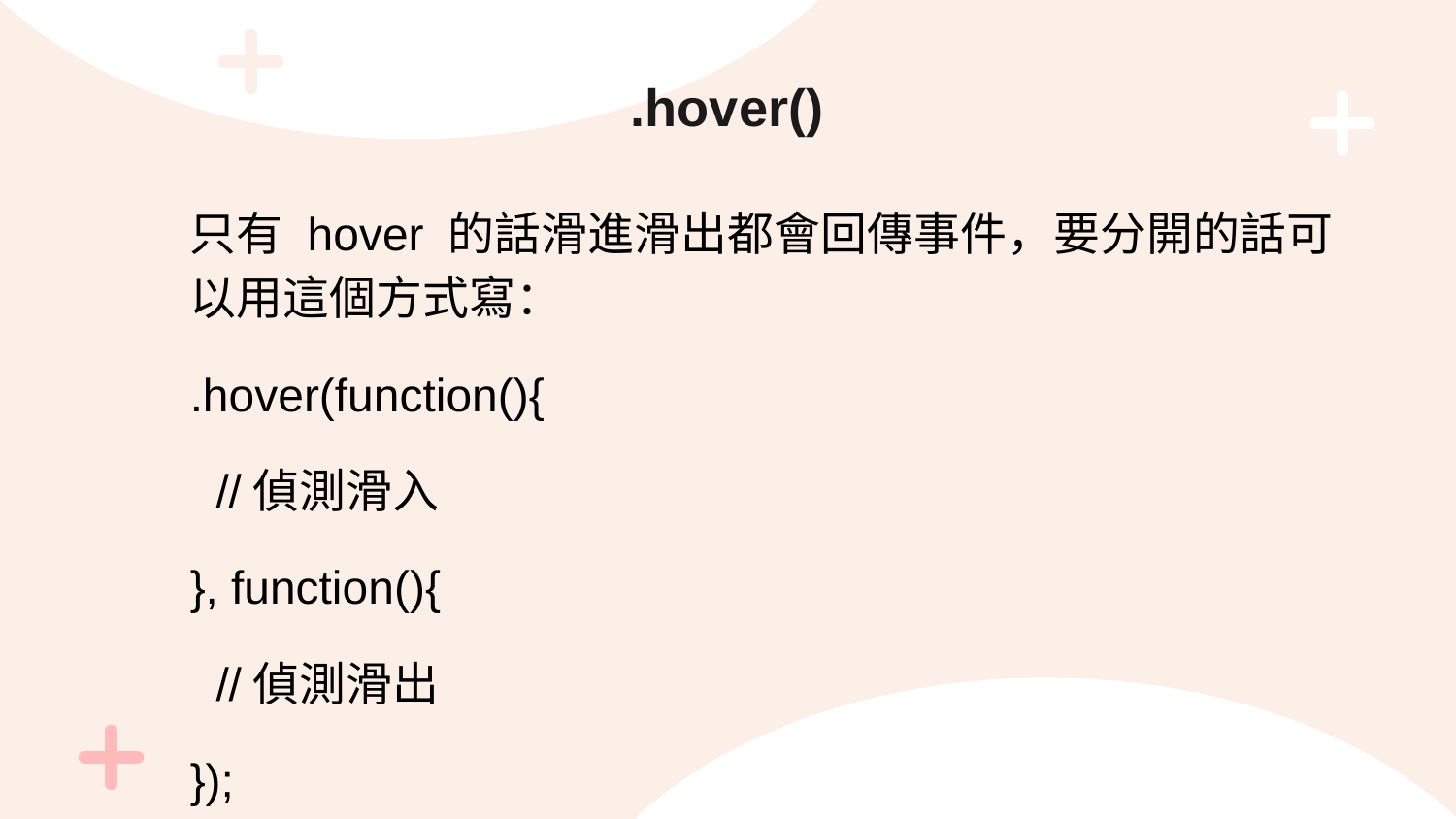

# .hover()
只有 hover 的話滑進滑出都會回傳事件，要分開的話可以用這個方式寫：
.hover(function(){
  //偵測滑入
}, function(){
  //偵測滑出
});